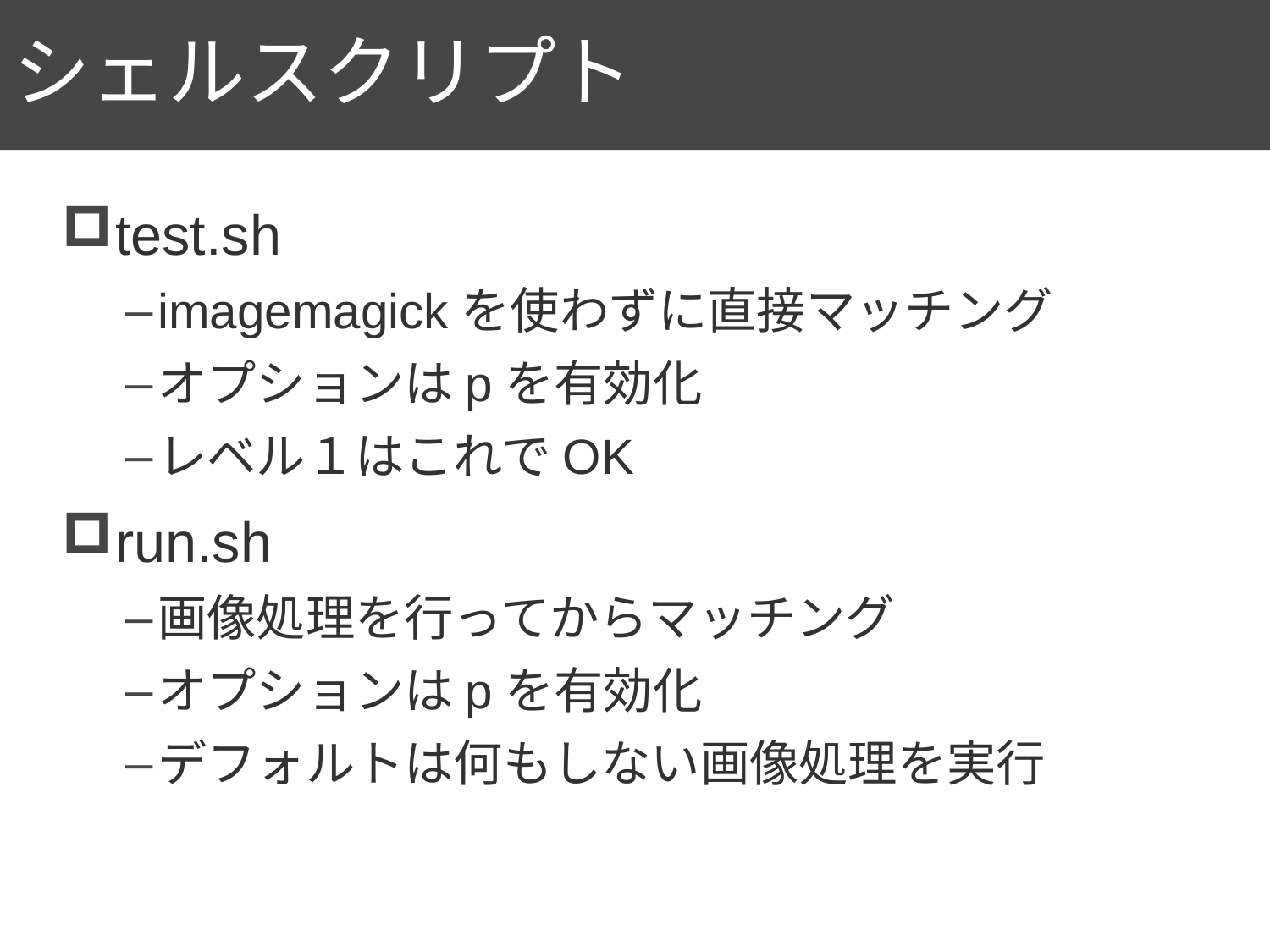

# シェルスクリプト
81
test.sh
imagemagickを使わずに直接マッチング
オプションはpを有効化
レベル１はこれでOK
run.sh
画像処理を行ってからマッチング
オプションはpを有効化
デフォルトは何もしない画像処理を実行